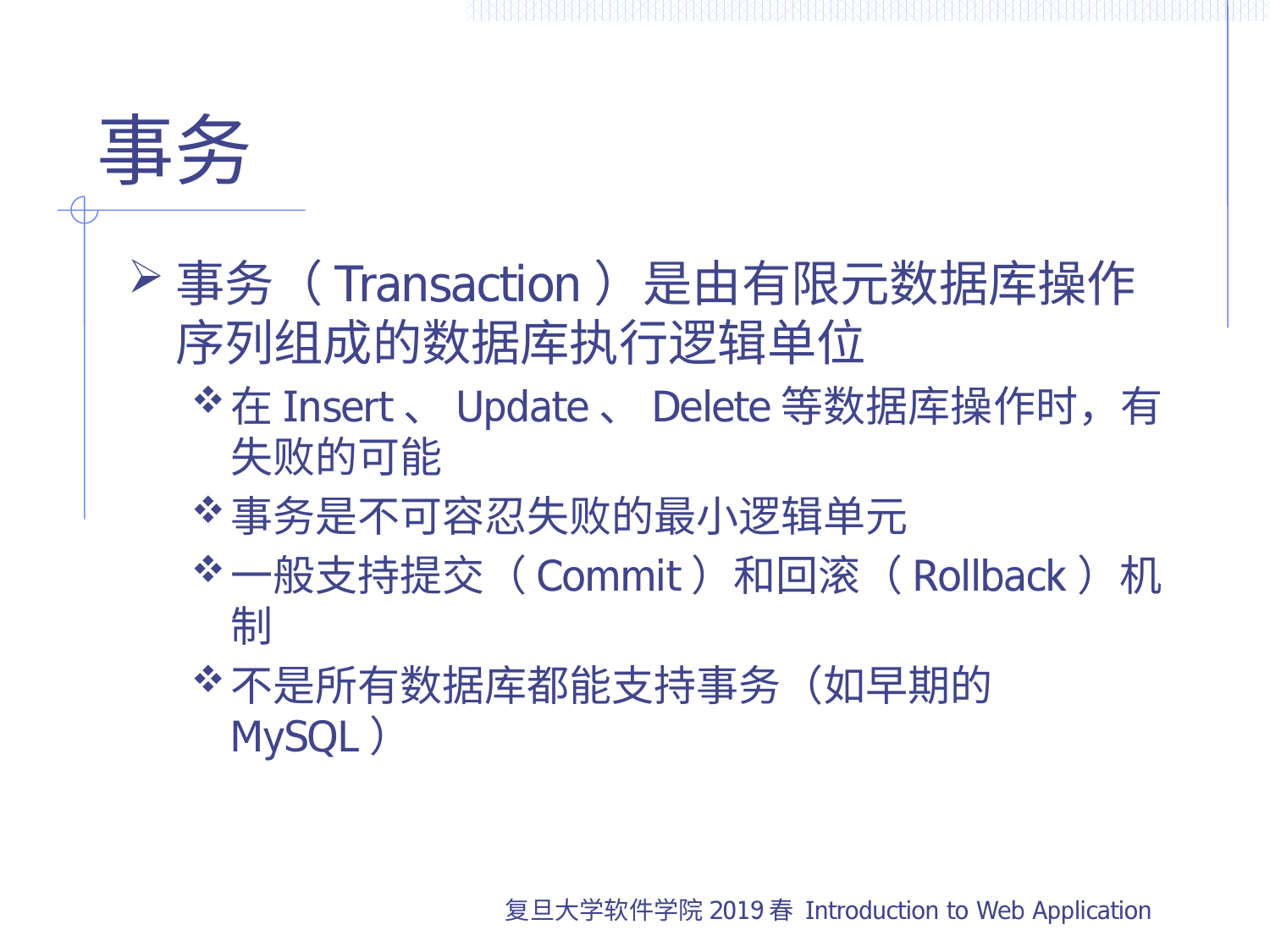

# 事务
事务（Transaction）是由有限元数据库操作序列组成的数据库执行逻辑单位
在Insert、Update、Delete等数据库操作时，有失败的可能
事务是不可容忍失败的最小逻辑单元
一般支持提交（Commit）和回滚（Rollback）机制
不是所有数据库都能支持事务（如早期的MySQL）